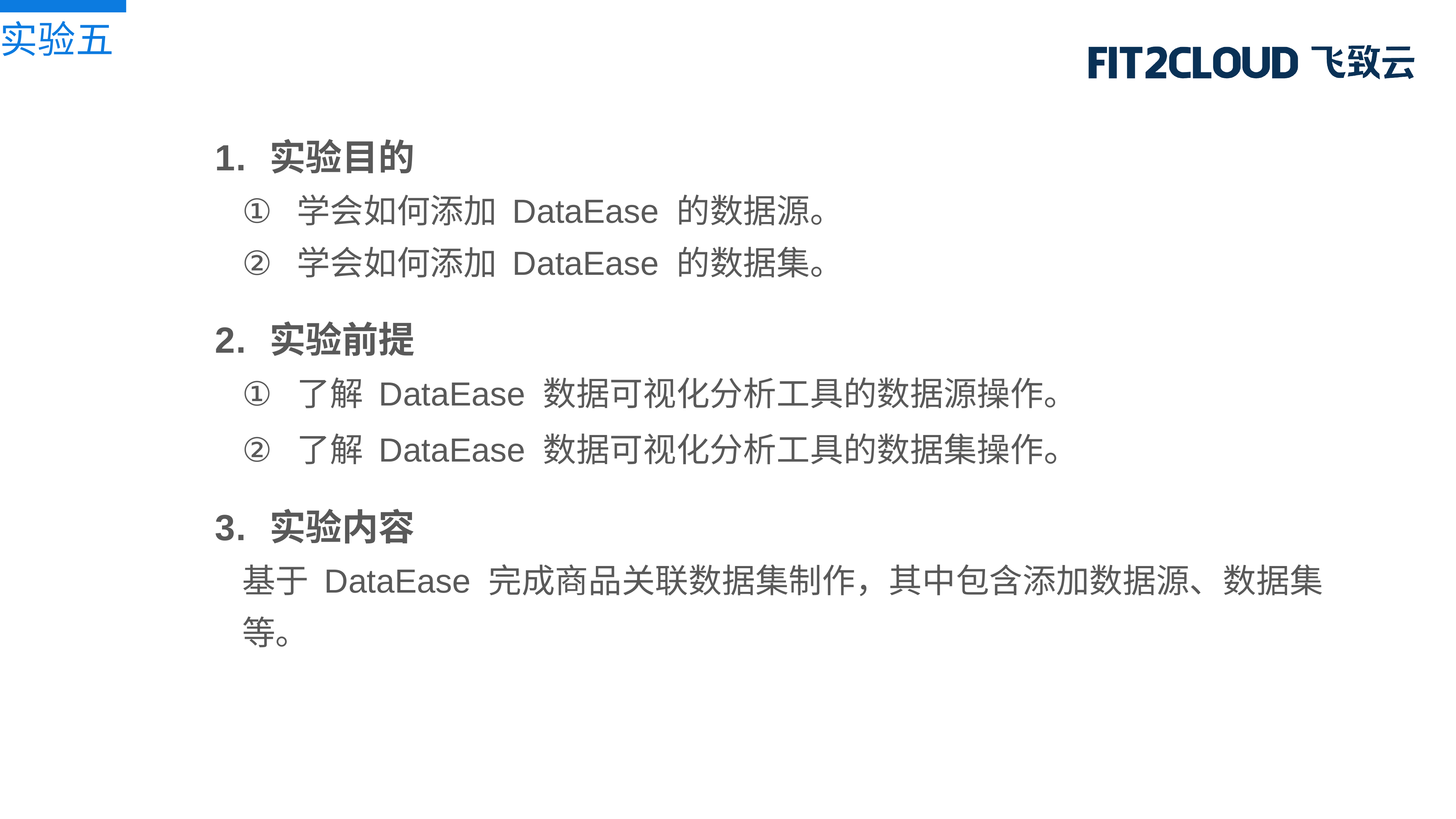

实验五

实验目的
学会如何添加 DataEase 的数据源。
学会如何添加 DataEase 的数据集。
实验前提
了解 DataEase 数据可视化分析工具的数据源操作。
了解 DataEase 数据可视化分析工具的数据集操作。
实验内容
基于 DataEase 完成商品关联数据集制作，其中包含添加数据源、数据集等。